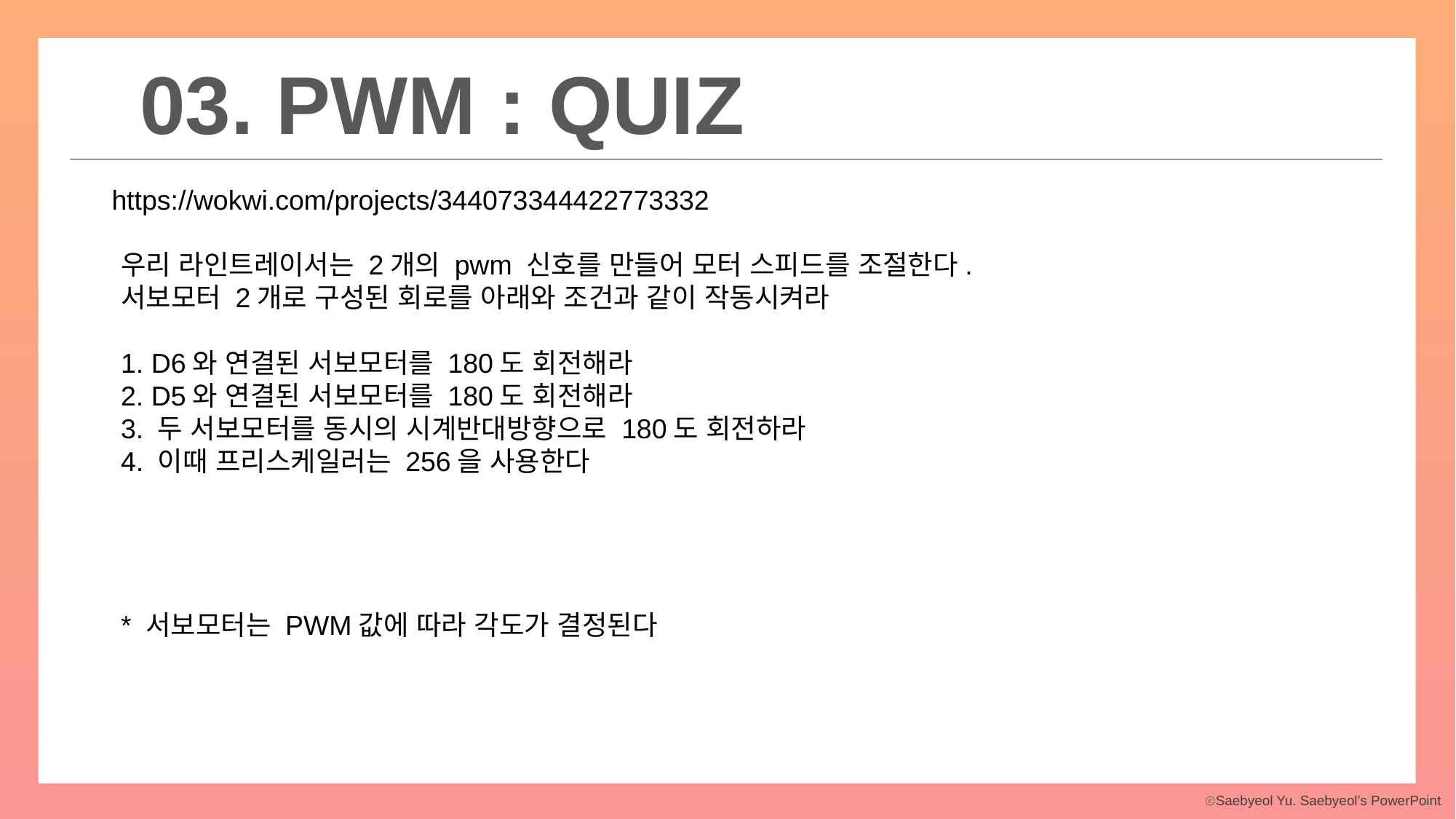

03. PWM : QUIZ
https://wokwi.com/projects/344073344422773332
우리 라인트레이서는 2개의 pwm 신호를 만들어 모터 스피드를 조절한다.
서보모터 2개로 구성된 회로를 아래와 조건과 같이 작동시켜라

1. D6와 연결된 서보모터를 180도 회전해라
2. D5와 연결된 서보모터를 180도 회전해라
3. 두 서보모터를 동시의 시계반대방향으로 180도 회전하라
4. 이때 프리스케일러는 256을 사용한다

* 서보모터는 PWM값에 따라 각도가 결정된다